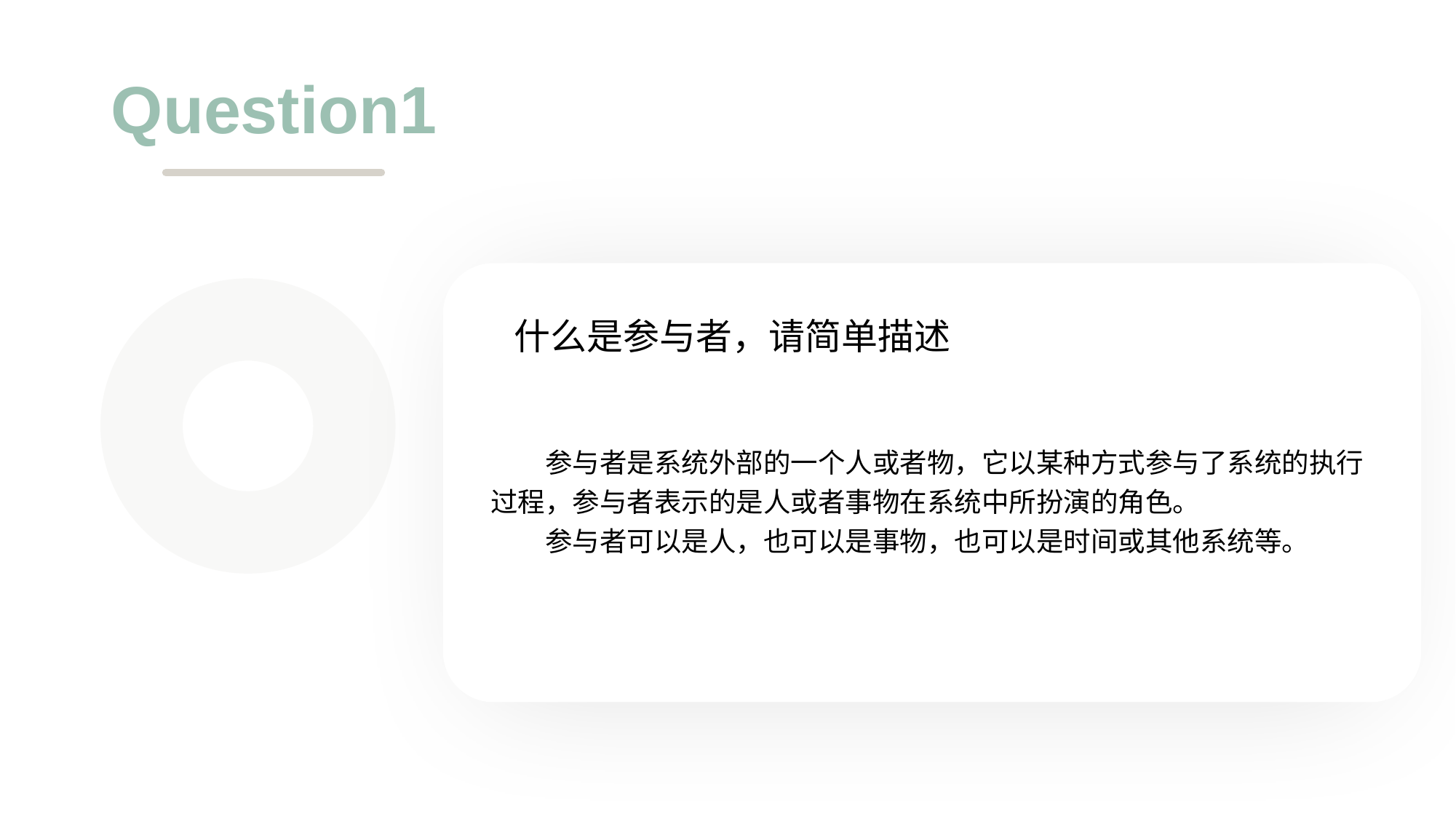

Question1
e7d195523061f1c0c2b73831c94a3edc981f60e396d3e182073EE1468018468A7F192AE5E5CD515B6C3125F8AF6E4EE646174E8CF0B46FD19828DCE8CDA3B3A044A74F0E769C5FA8CB87AB6FC303C8BA3785FAC64AF5424764E128FECAE4CC72932BB65C8C121A0F41C1707D94688ED66335DC6AE12288BF2055523C0C26863D2CD4AC454A29EEC183CEF0375334B579

什么是参与者，请简单描述
参与者是系统外部的一个人或者物，它以某种方式参与了系统的执行过程，参与者表示的是人或者事物在系统中所扮演的角色。
参与者可以是人，也可以是事物，也可以是时间或其他系统等。